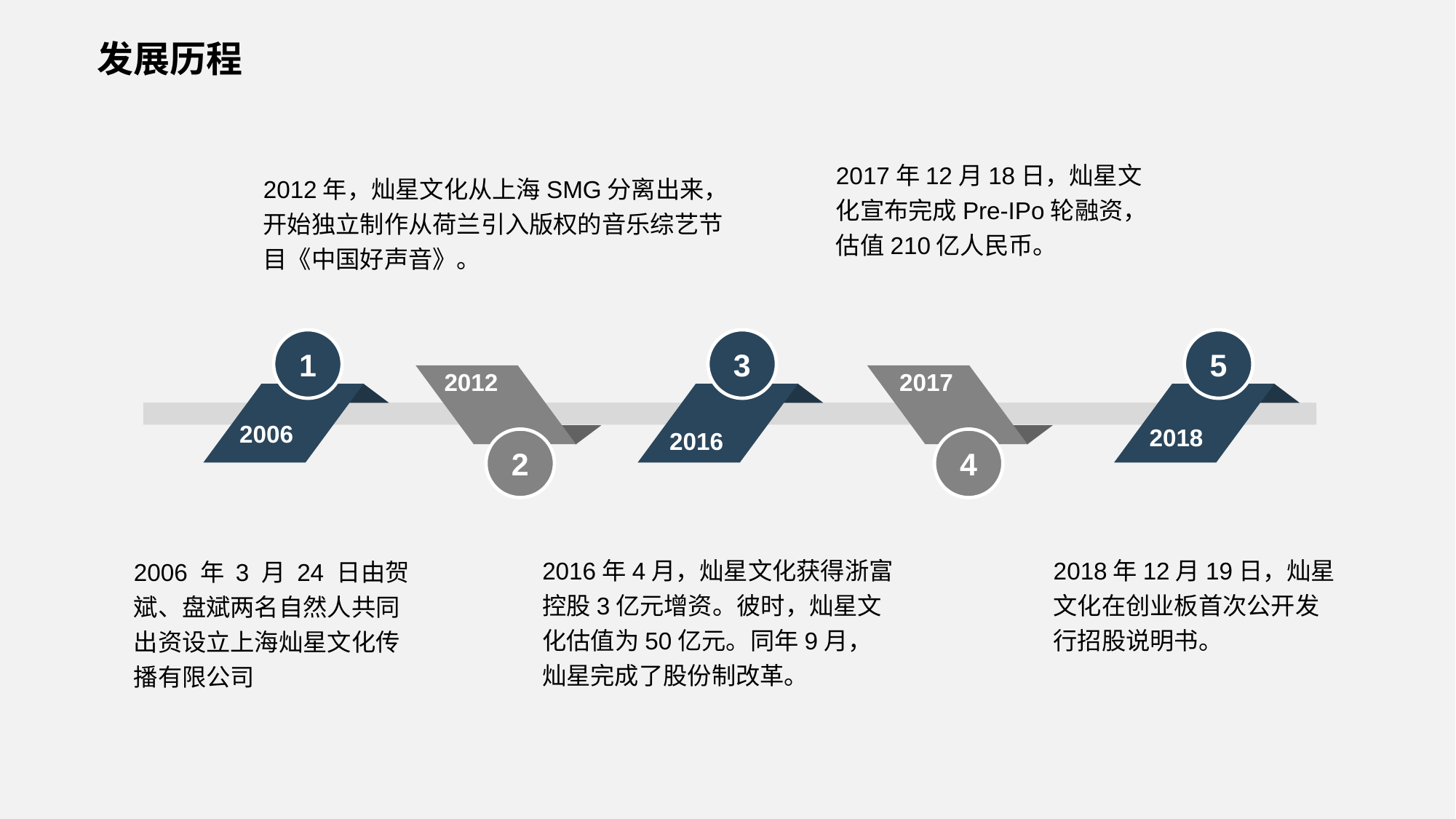

发展历程
2017年12月18日，灿星文化宣布完成Pre-IPo轮融资，估值210亿人民币。

4
2012年，灿星文化从上海SMG分离出来，开始独立制作从荷兰引入版权的音乐综艺节目《中国好声音》。

2
1

2006 年 3 月 24 日由贺斌、盘斌两名自然人共同出资设立上海灿星文化传播有限公司
3

2016年4月，灿星文化获得浙富控股3亿元增资。彼时，灿星文化估值为50亿元。同年9月，灿星完成了股份制改革。
5

2018年12月19日，灿星文化在创业板首次公开发行招股说明书。
2012
2017
2006
2018
2016